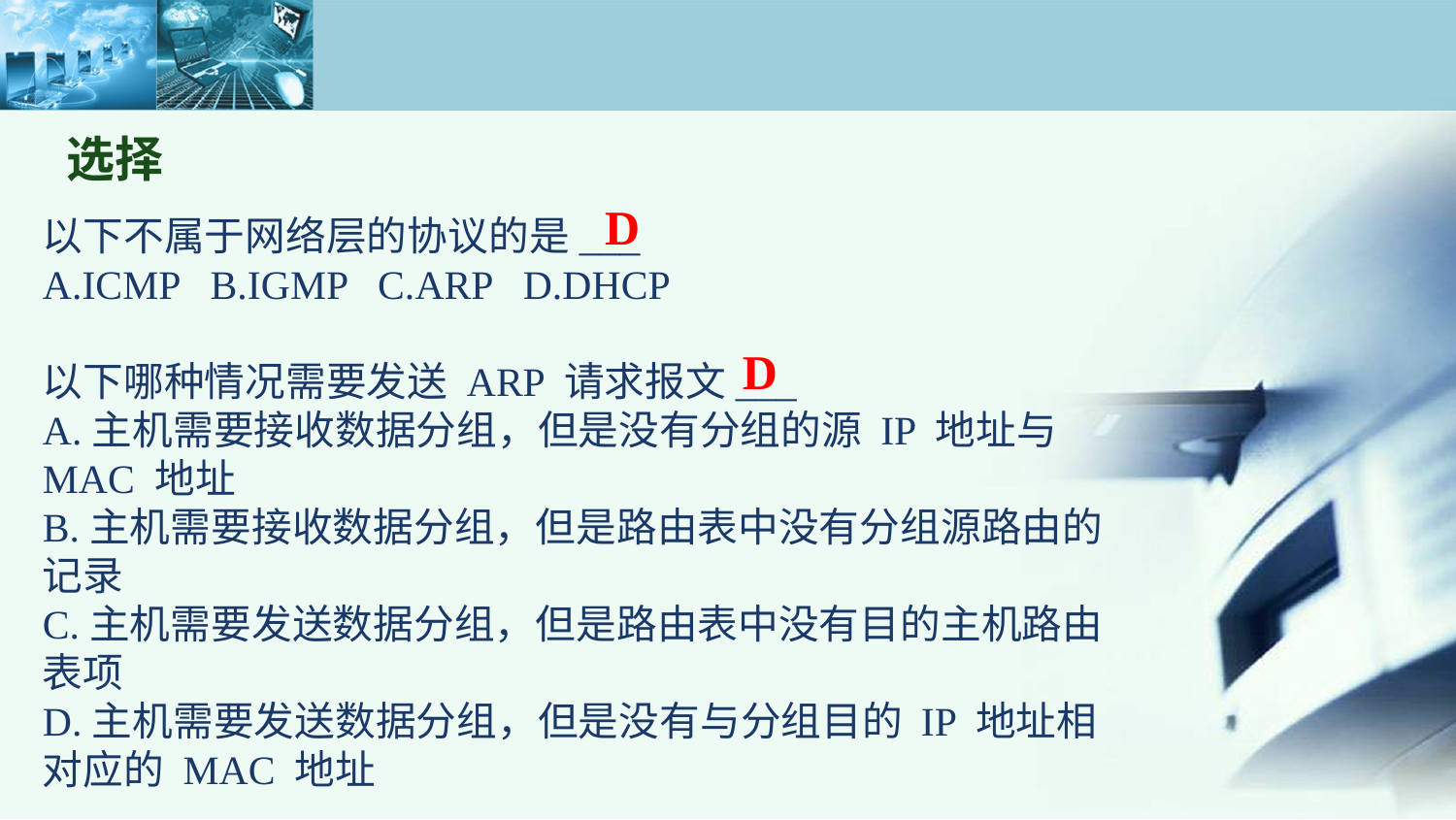

# 选择
D
以下不属于网络层的协议的是___
A.ICMP   B.IGMP   C.ARP   D.DHCP

以下哪种情况需要发送 ARP 请求报文___
A.主机需要接收数据分组，但是没有分组的源 IP 地址与 MAC 地址
B.主机需要接收数据分组，但是路由表中没有分组源路由的记录
C.主机需要发送数据分组，但是路由表中没有目的主机路由表项
D.主机需要发送数据分组，但是没有与分组目的 IP 地址相对应的 MAC 地址
D